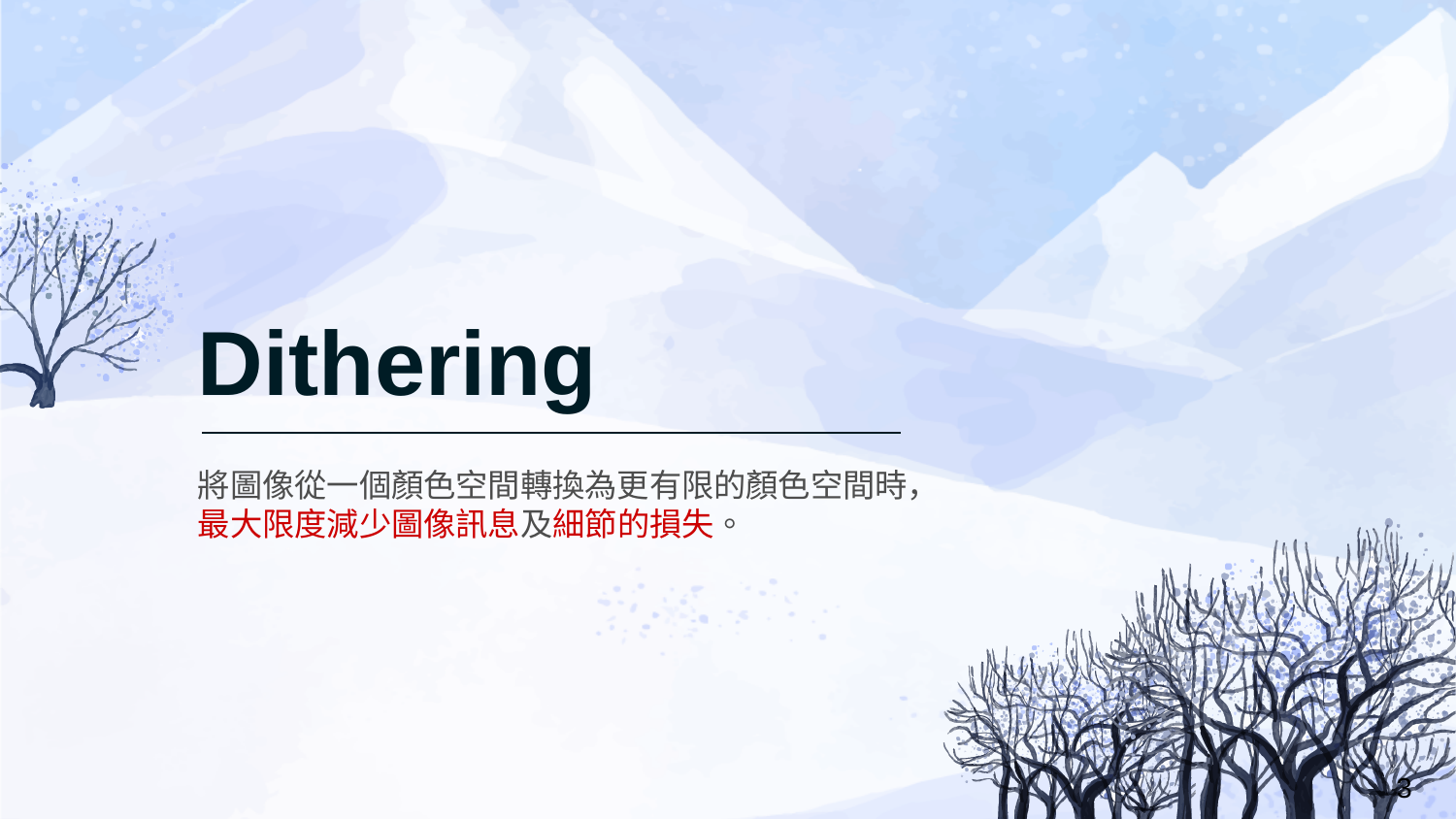

# Dithering
將圖像從一個顏色空間轉換為更有限的顏色空間時，最大限度減少圖像訊息及細節的損失。
3